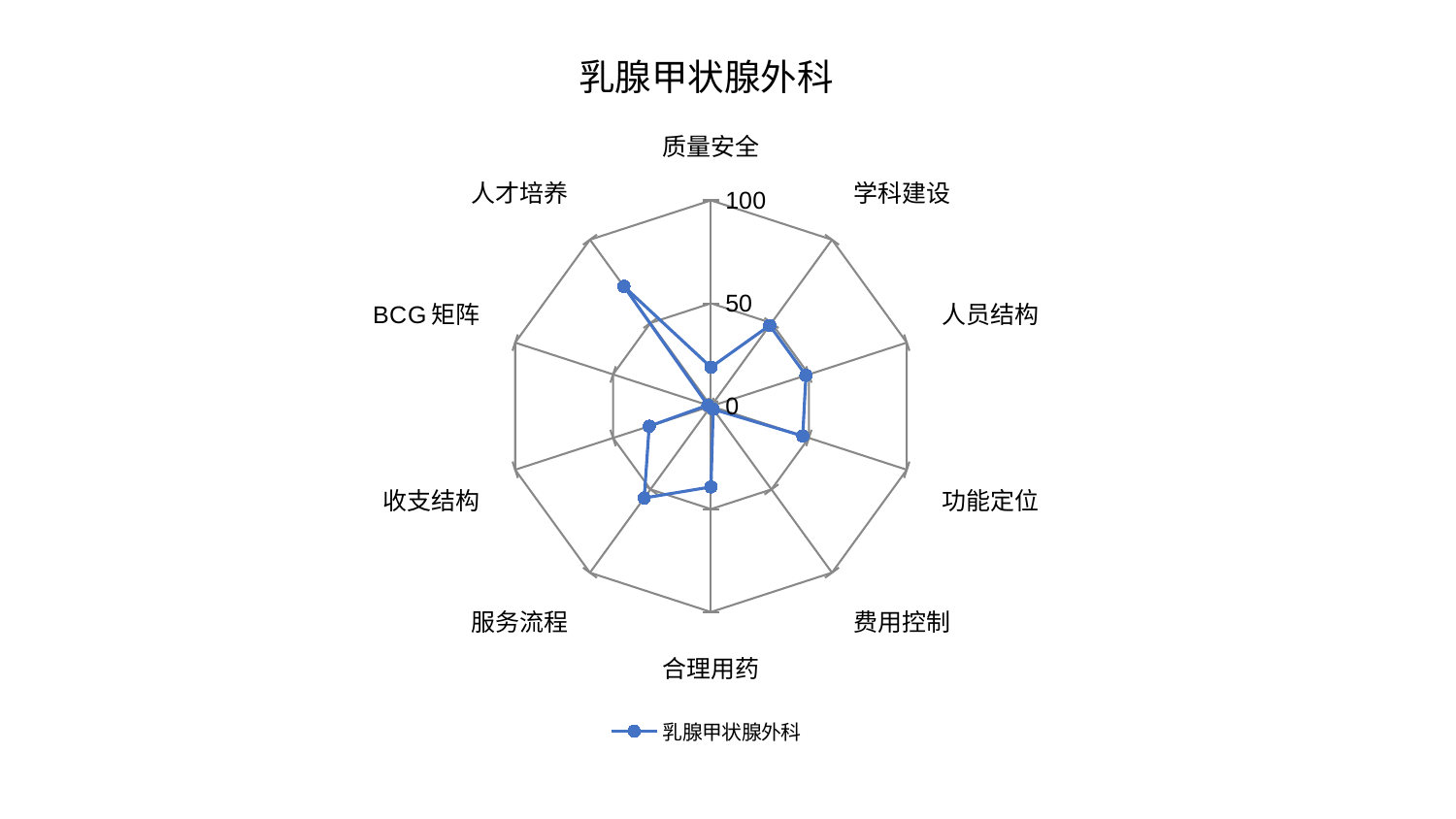

### Chart: 乳腺甲状腺外科

| Category | 乳腺甲状腺外科 |
|---|---|
| 质量安全 | 18.91628549436925 |
| 学科建设 | 48.534662829141006 |
| 人员结构 | 48.47862265908596 |
| 功能定位 | 46.88351421680601 |
| 费用控制 | 1.8853573058610444 |
| 合理用药 | 39.25064096889587 |
| 服务流程 | 55.15276180439304 |
| 收支结构 | 31.582742470916152 |
| BCG矩阵 | 1.6167043140828223 |
| 人才培养 | 71.98186611597943 |
150